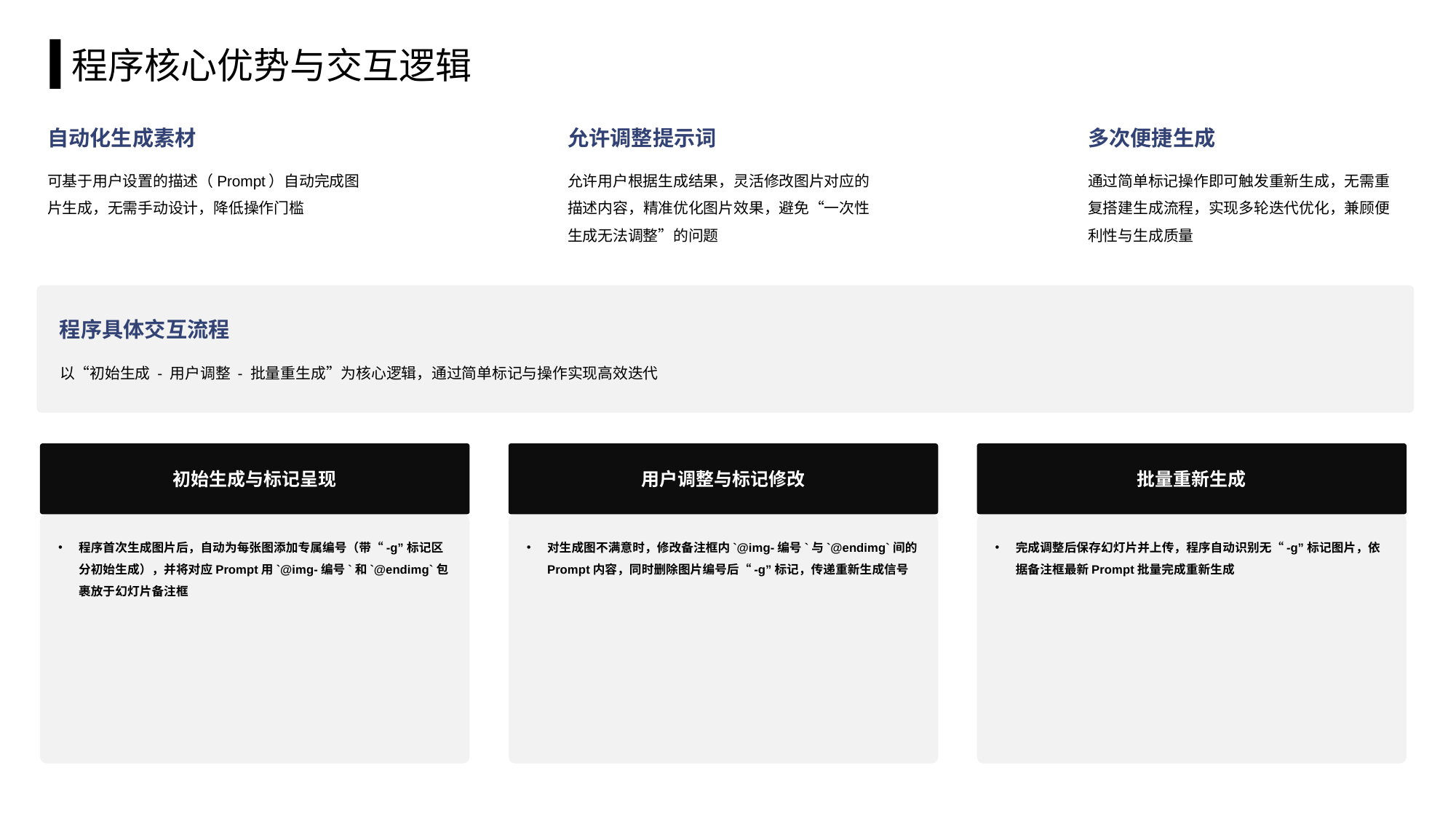

# 程序核心优势与交互逻辑
自动化生成素材
可基于用户设置的描述（Prompt）自动完成图片生成，无需手动设计，降低操作门槛
允许调整提示词
允许用户根据生成结果，灵活修改图片对应的描述内容，精准优化图片效果，避免“一次性生成无法调整”的问题
多次便捷生成
通过简单标记操作即可触发重新生成，无需重复搭建生成流程，实现多轮迭代优化，兼顾便利性与生成质量

程序具体交互流程
以“初始生成 - 用户调整 - 批量重生成”为核心逻辑，通过简单标记与操作实现高效迭代
初始生成与标记呈现
用户调整与标记修改
批量重新生成
程序首次生成图片后，自动为每张图添加专属编号（带“-g”标记区分初始生成），并将对应Prompt用`@img-编号`和`@endimg`包裹放于幻灯片备注框
对生成图不满意时，修改备注框内`@img-编号`与`@endimg`间的Prompt内容，同时删除图片编号后“-g”标记，传递重新生成信号
完成调整后保存幻灯片并上传，程序自动识别无“-g”标记图片，依据备注框最新Prompt批量完成重新生成